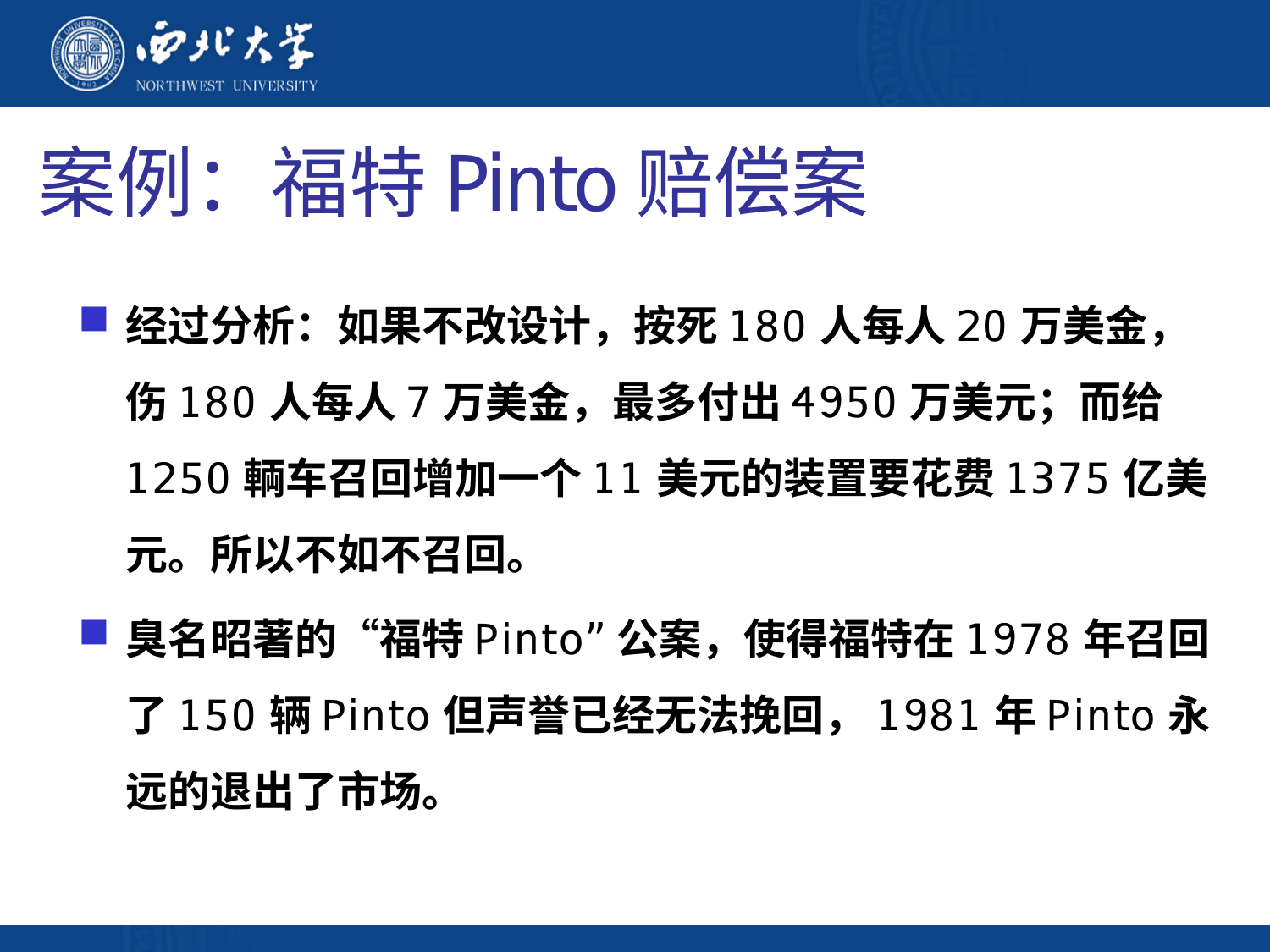

# 案例：福特Pinto赔偿案
经过分析：如果不改设计，按死180人每人20万美金，伤180人每人7万美金，最多付出4950万美元；而给1250輌车召回增加一个11美元的装置要花费1375亿美元。所以不如不召回。
臭名昭著的“福特Pinto”公案，使得福特在1978年召回了150辆Pinto但声誉已经无法挽回，1981年Pinto永远的退出了市场。